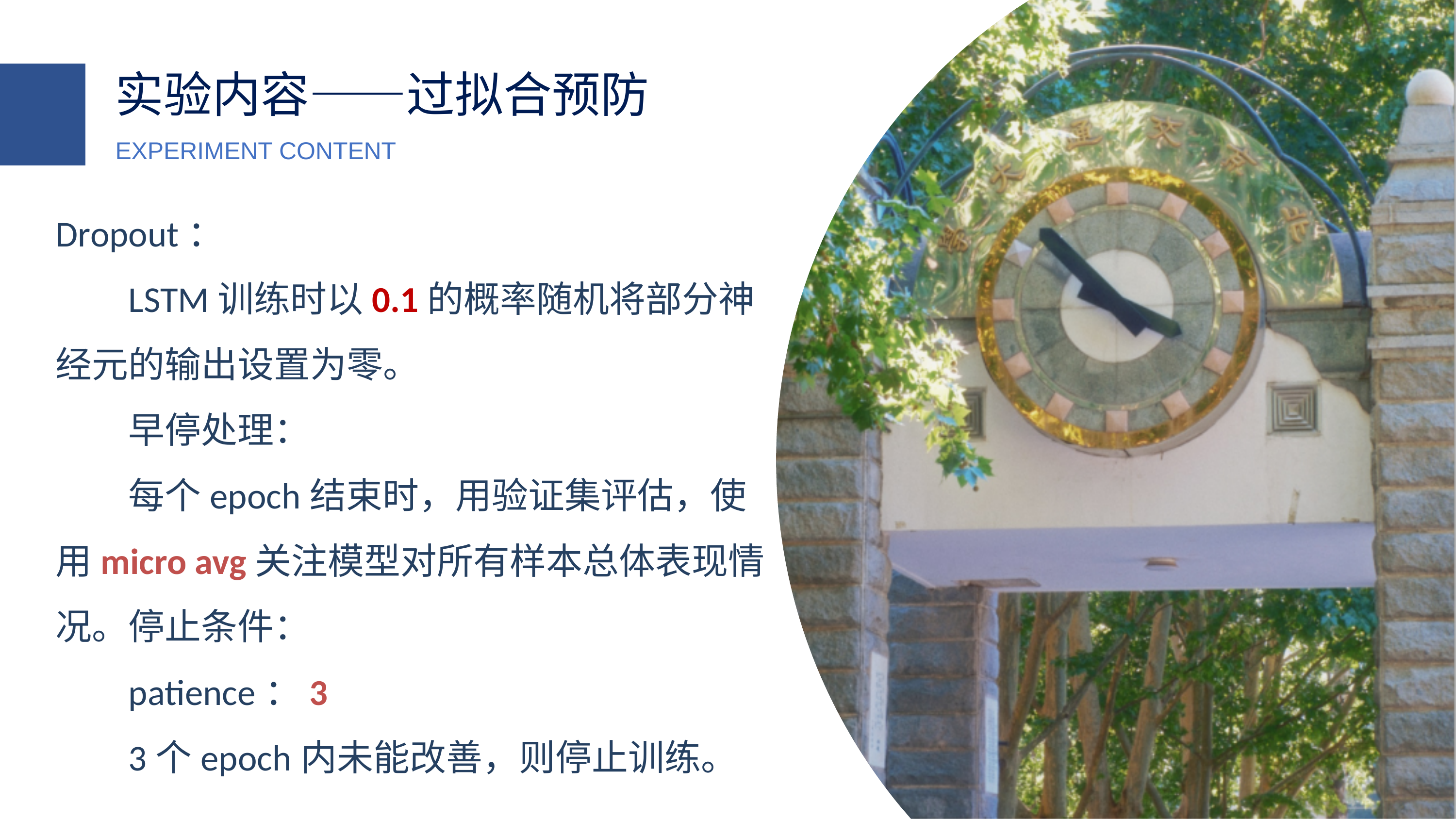

实验内容——过拟合预防
EXPERIMENT CONTENT

Dropout：
LSTM训练时以0.1的概率随机将部分神经元的输出设置为零。
早停处理：
每个epoch结束时，用验证集评估，使用micro avg关注模型对所有样本总体表现情况。停止条件：
patience：3
3个epoch内未能改善，则停止训练。